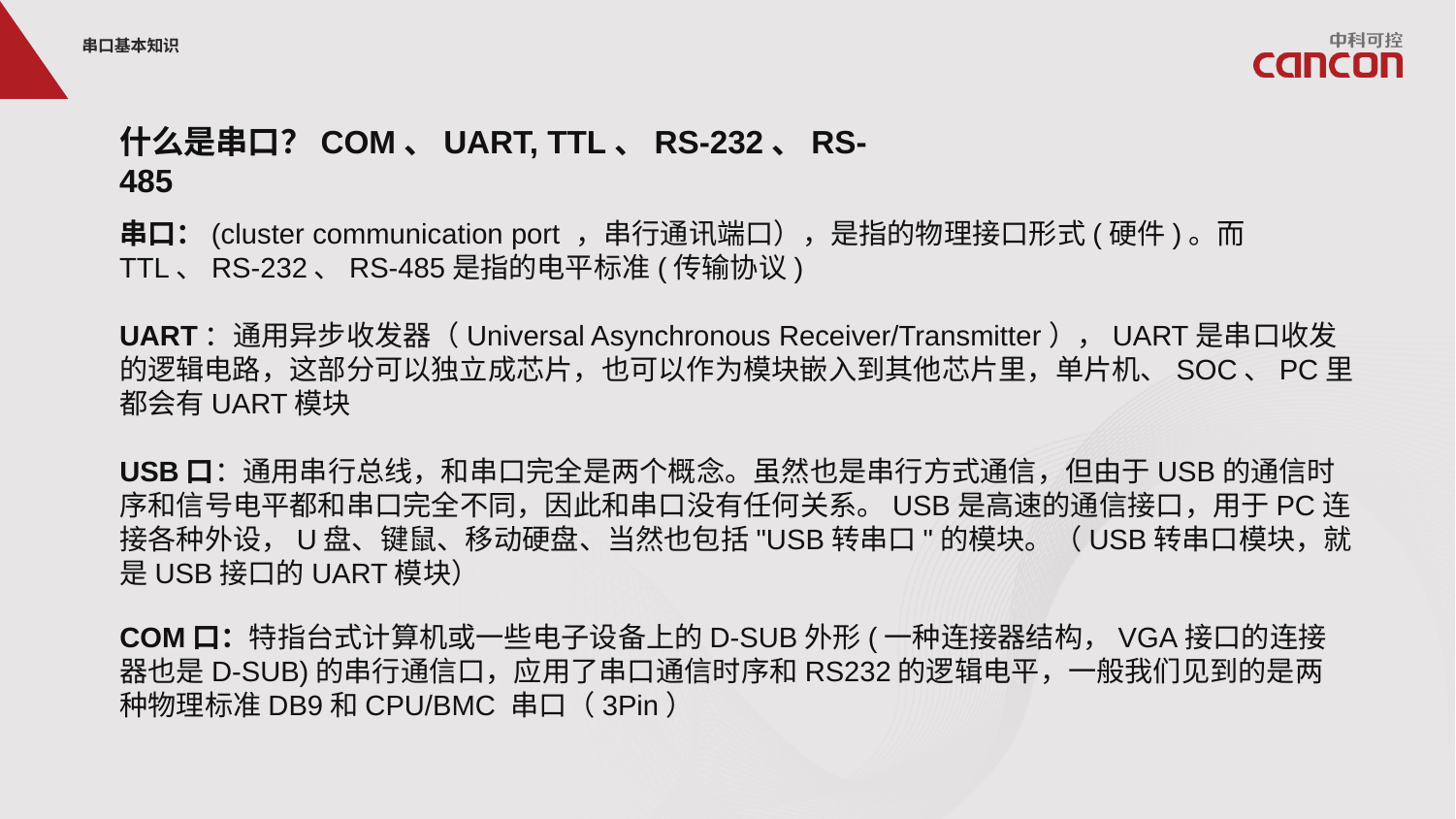

# 串口基本知识
什么是串口？COM、UART, TTL、RS-232、RS-485
串口：(cluster communication port ，串行通讯端口），是指的物理接口形式(硬件)。而TTL、RS-232、RS-485是指的电平标准(传输协议)
UART：通用异步收发器（Universal Asynchronous Receiver/Transmitter），UART是串口收发的逻辑电路，这部分可以独立成芯片，也可以作为模块嵌入到其他芯片里，单片机、SOC、PC里都会有UART模块
USB口：通用串行总线，和串口完全是两个概念。虽然也是串行方式通信，但由于USB的通信时序和信号电平都和串口完全不同，因此和串口没有任何关系。USB是高速的通信接口，用于PC连接各种外设，U盘、键鼠、移动硬盘、当然也包括"USB转串口"的模块。（USB转串口模块，就是USB接口的UART模块）

COM口：特指台式计算机或一些电子设备上的D-SUB外形(一种连接器结构，VGA接口的连接器也是D-SUB)的串行通信口，应用了串口通信时序和RS232的逻辑电平，一般我们见到的是两种物理标准DB9和CPU/BMC 串口（3Pin）